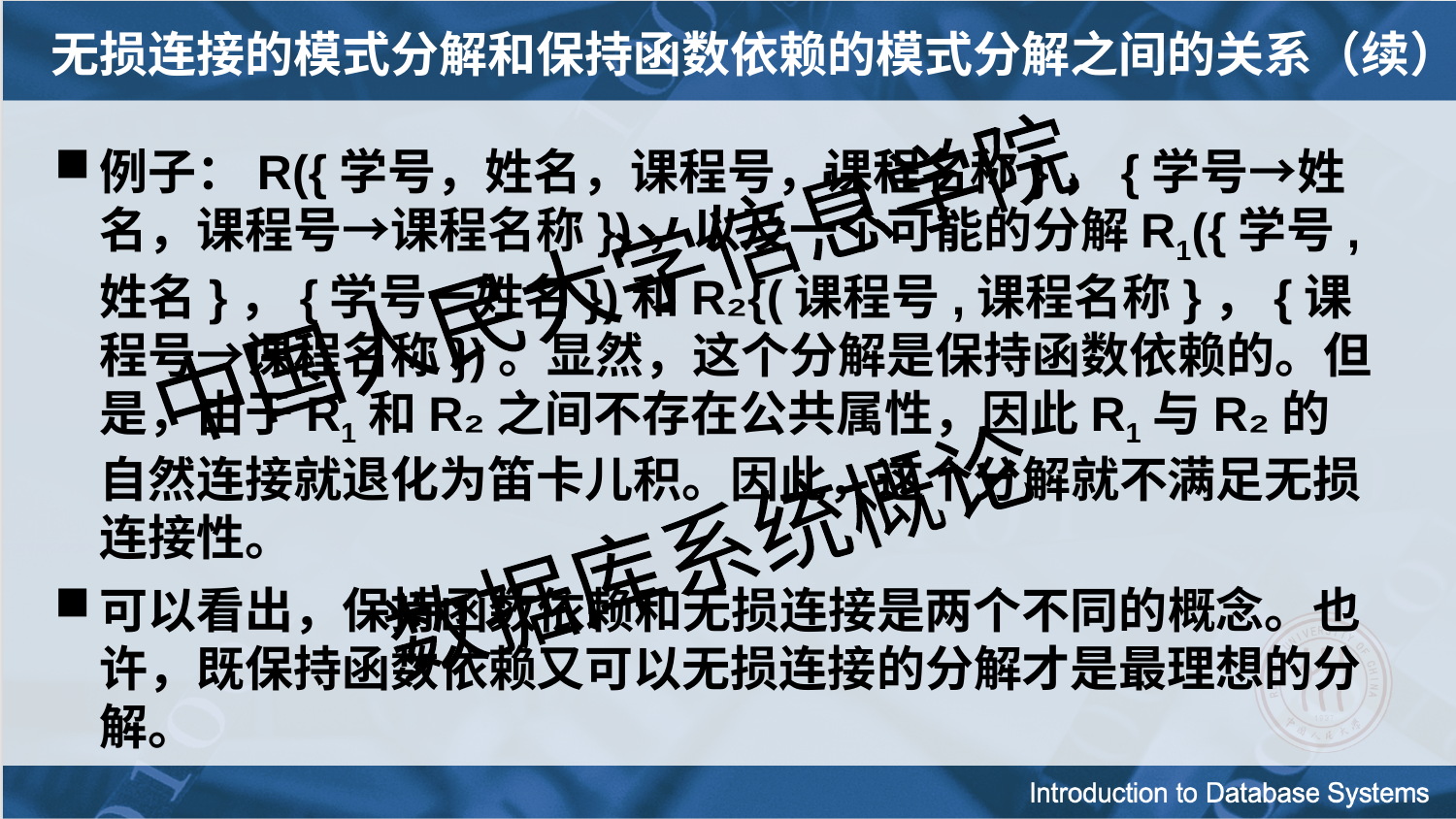

无损连接的模式分解和保持函数依赖的模式分解之间的关系（续）
例子：R({学号，姓名，课程号，课程名称}，{学号→姓名，课程号→课程名称})，以及一个可能的分解R1({学号,姓名}，{学号一姓名})和R₂{(课程号,课程名称}，{课程号→课程名称})。显然，这个分解是保持函数依赖的。但是，由于R1和R₂之间不存在公共属性，因此R1与R₂的自然连接就退化为笛卡儿积。因此，这个分解就不满足无损连接性。
可以看出，保持函数依赖和无损连接是两个不同的概念。也许，既保持函数依赖又可以无损连接的分解才是最理想的分解。